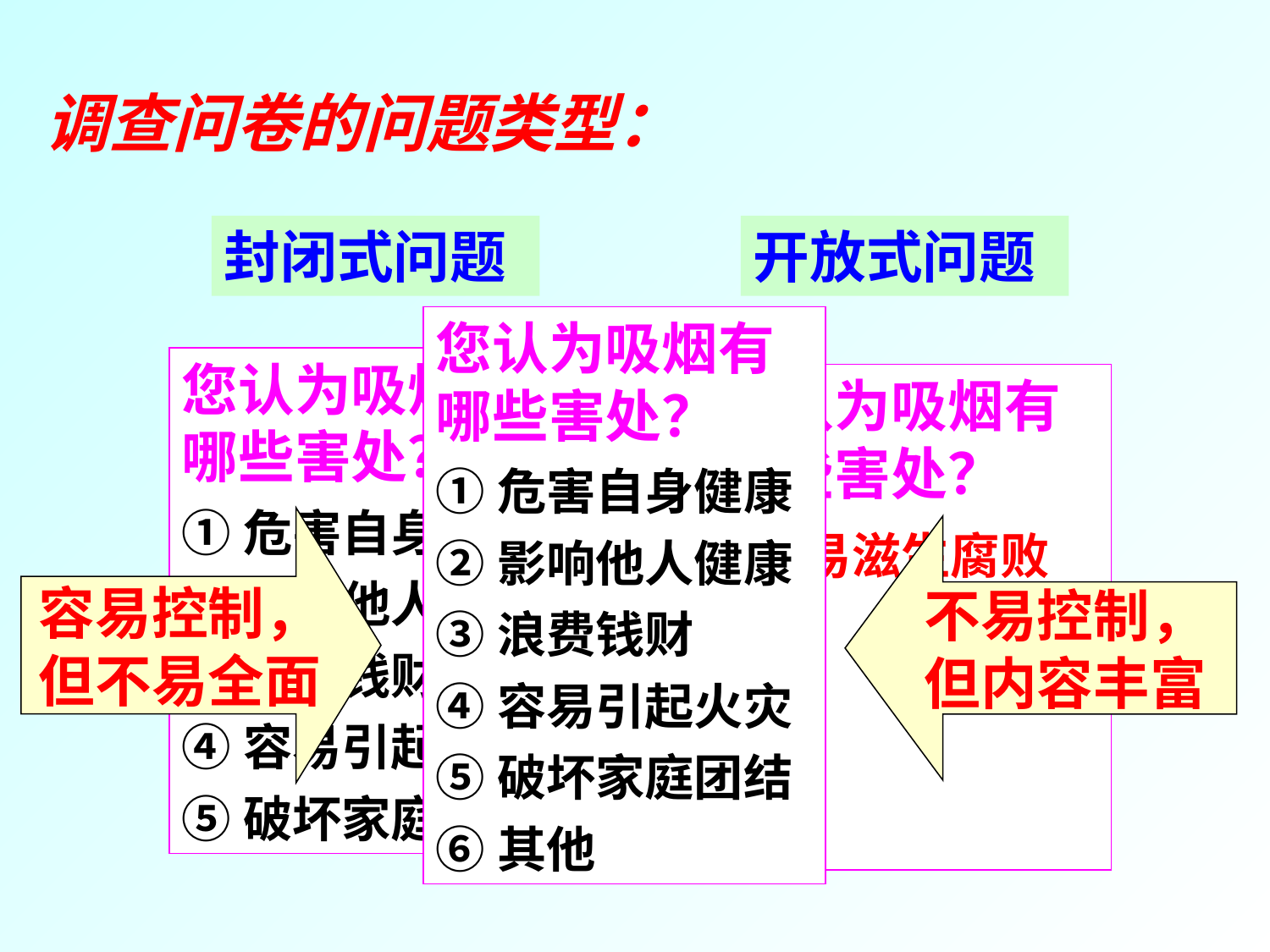

调查问卷的问题类型：
封闭式问题
您认为吸烟有哪些害处？
①危害自身健康
②影响他人健康
③浪费钱财
④容易引起火灾
⑤破坏家庭团结
开放式问题
您认为吸烟有哪些害处？

您认为吸烟有哪些害处？
①危害自身健康
②影响他人健康
③浪费钱财
④容易引起火灾
⑤破坏家庭团结
⑥其他
容易控制，但不易全面
不易控制，但内容丰富
容易滋生腐败